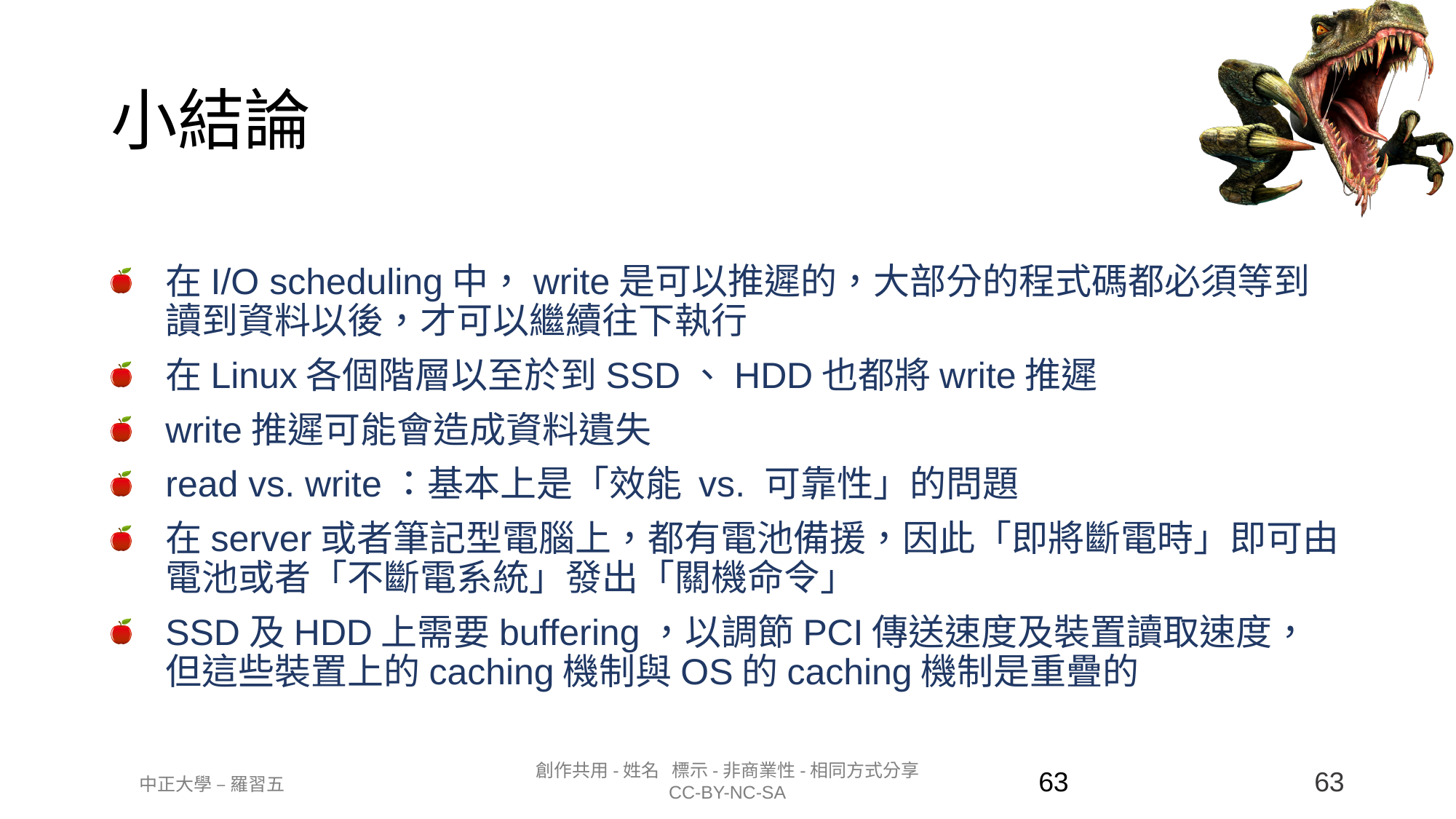

# 小結論
在I/O scheduling中，write是可以推遲的，大部分的程式碼都必須等到讀到資料以後，才可以繼續往下執行
在Linux各個階層以至於到SSD、HDD也都將write推遲
write推遲可能會造成資料遺失
read vs. write：基本上是「效能 vs. 可靠性」的問題
在server或者筆記型電腦上，都有電池備援，因此「即將斷電時」即可由電池或者「不斷電系統」發出「關機命令」
SSD及HDD上需要buffering，以調節PCI傳送速度及裝置讀取速度，但這些裝置上的caching機制與OS的caching機制是重疊的
63